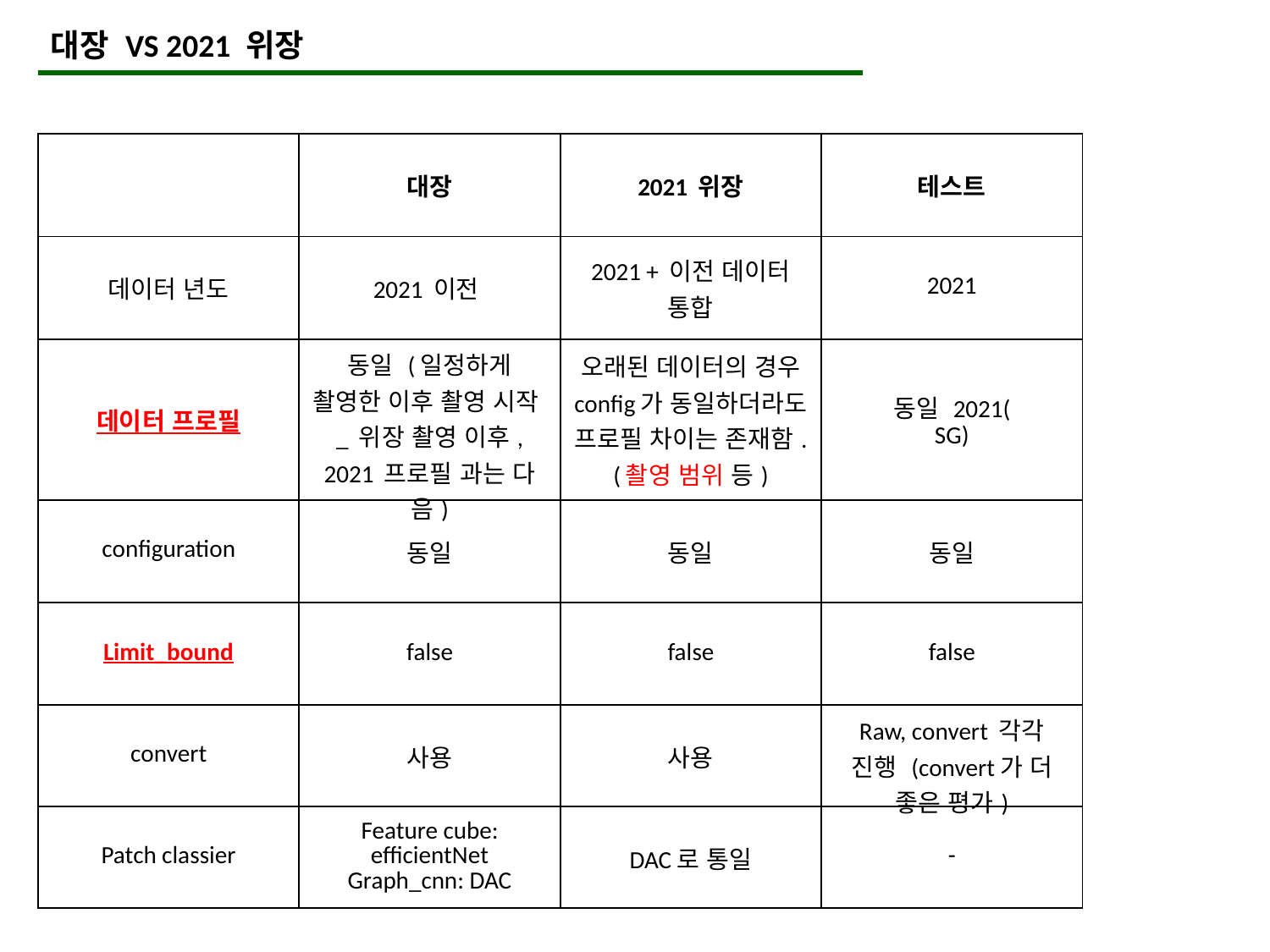

대장 VS 2021 위장
|  | 대장 | 2021 위장 | 테스트 |
| --- | --- | --- | --- |
| 데이터 년도 | 2021 이전 | 2021 + 이전 데이터 통합 | 2021 |
| 데이터 프로필 | 동일 (일정하게 촬영한 이후 촬영 시작\_ 위장 촬영 이후, 2021 프로필 과는 다음) | 오래된 데이터의 경우 config가 동일하더라도 프로필 차이는 존재함. (촬영 범위 등) | 동일 2021( SG) |
| configuration | 동일 | 동일 | 동일 |
| Limit\_bound | false | false | false |
| convert | 사용 | 사용 | Raw, convert 각각 진행 (convert가 더 좋은 평가) |
| Patch classier | Feature cube: efficientNet Graph\_cnn: DAC | DAC로 통일 | - |